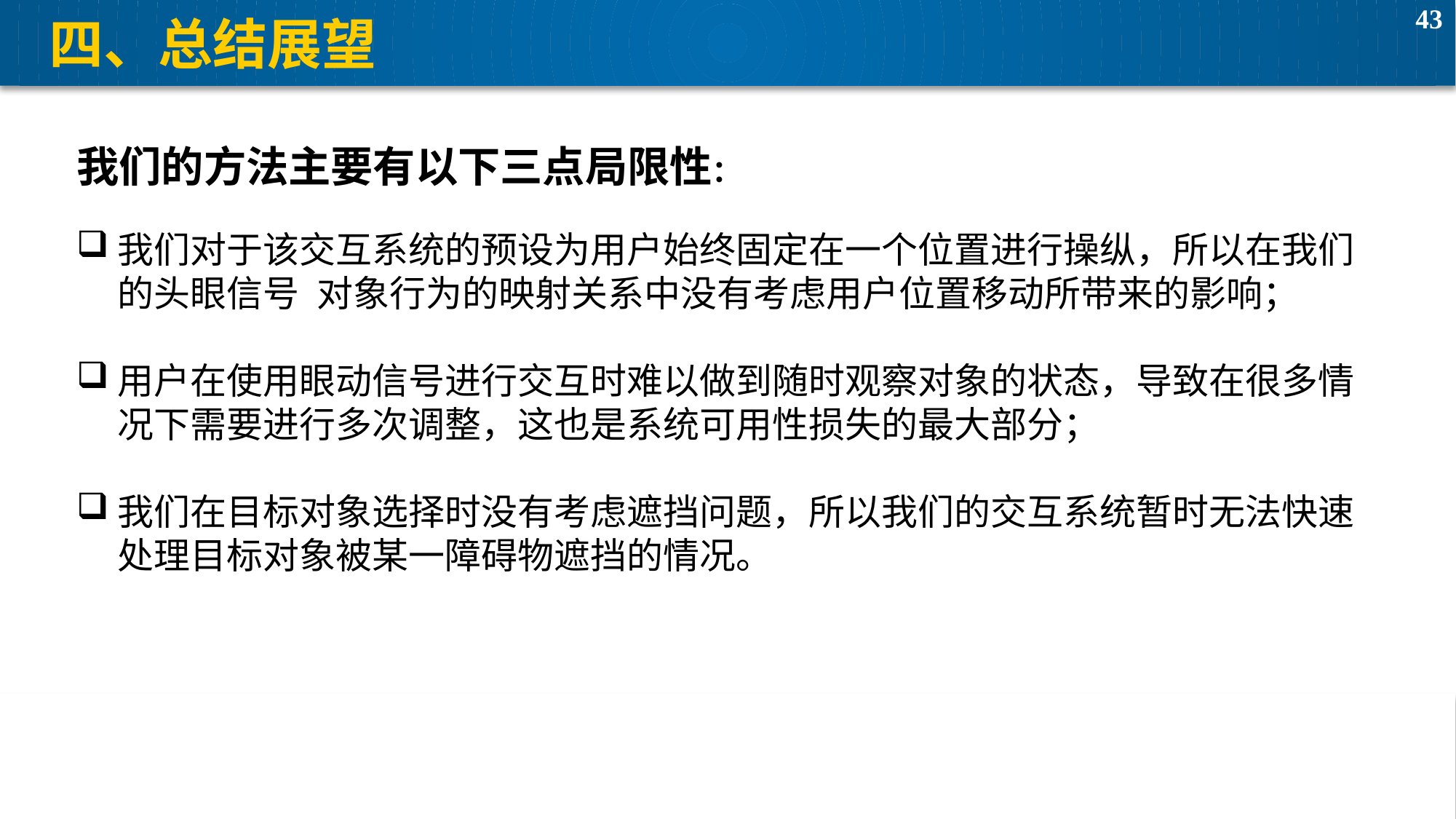

# 四、总结展望

我们的方法主要有以下三点局限性：

我们对于该交互系统的预设为用户始终固定在一个位置进行操纵，所以在我们 的头眼信号­对象行为的映射关系中没有考虑用户位置移动所带来的影响；

用户在使用眼动信号进行交互时难以做到随时观察对象的状态，导致在很多情 况下需要进行多次调整，这也是系统可用性损失的最大部分；

我们在目标对象选择时没有考虑遮挡问题，所以我们的交互系统暂时无法快速 处理目标对象被某一障碍物遮挡的情况。